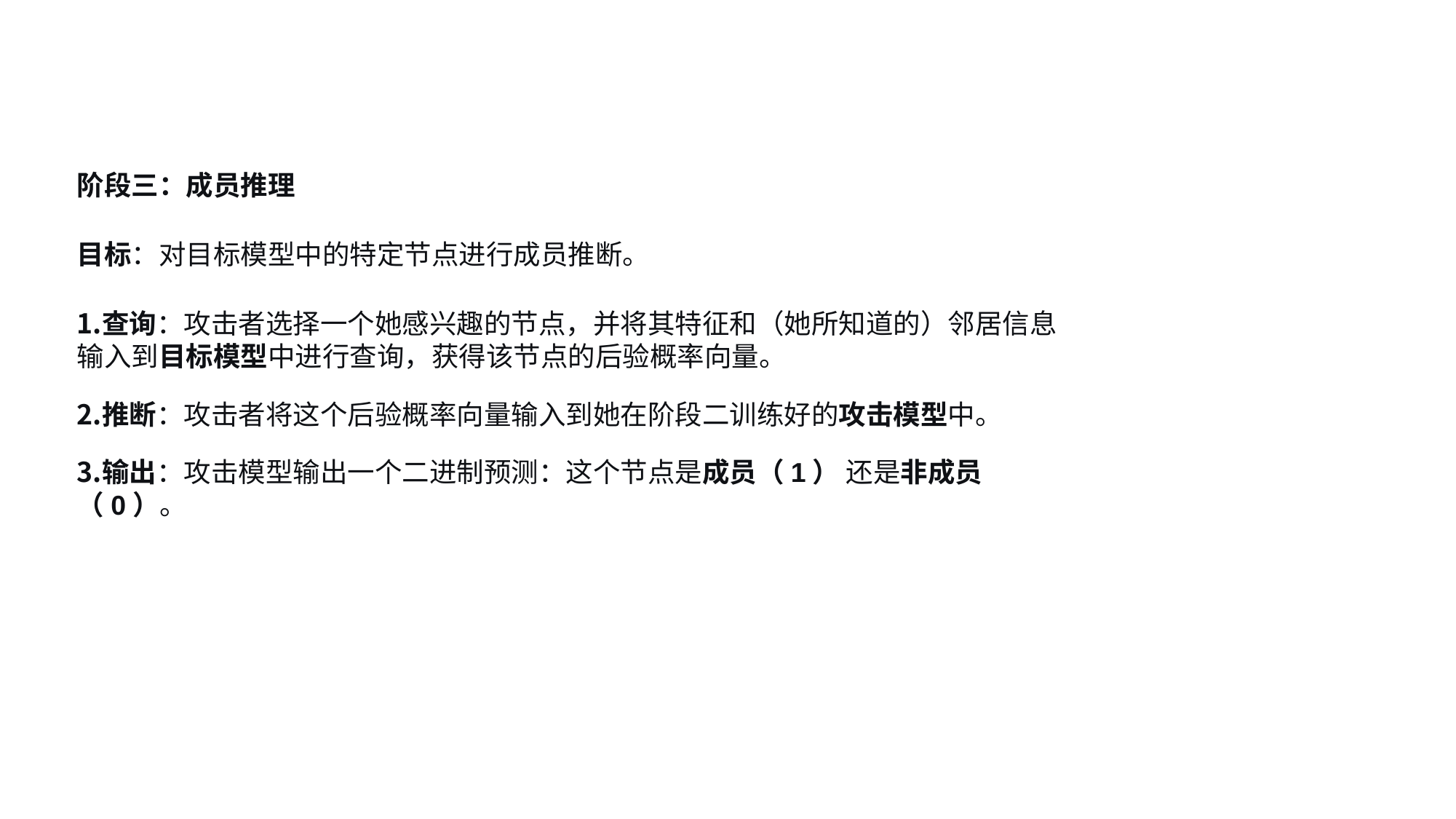

阶段三：成员推理
目标：对目标模型中的特定节点进行成员推断。
查询：攻击者选择一个她感兴趣的节点，并将其特征和（她所知道的）邻居信息输入到目标模型中进行查询，获得该节点的后验概率向量。
推断：攻击者将这个后验概率向量输入到她在阶段二训练好的攻击模型中。
输出：攻击模型输出一个二进制预测：这个节点是成员（1） 还是非成员（0）。